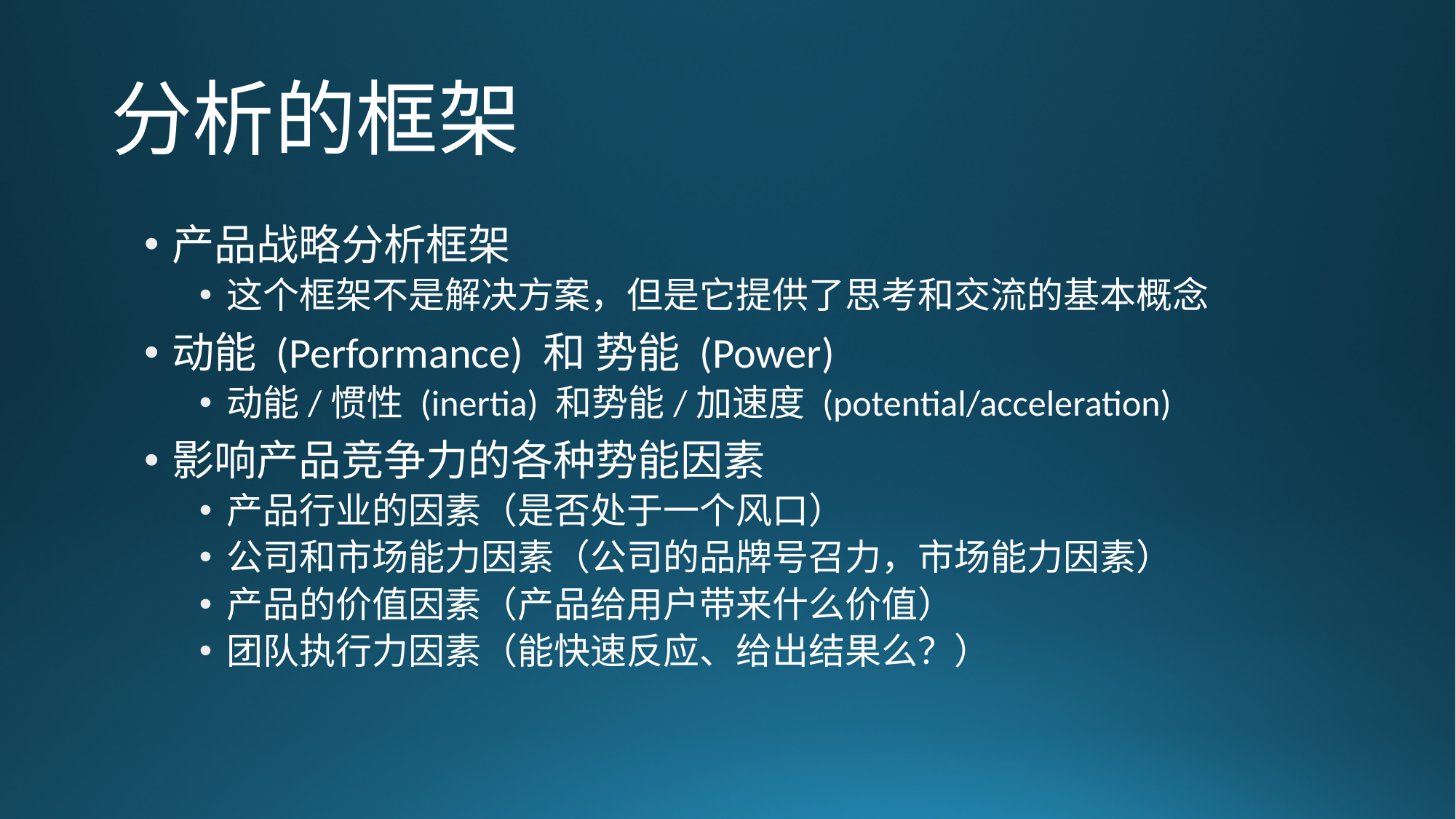

# 分析的框架
产品战略分析框架
这个框架不是解决方案，但是它提供了思考和交流的基本概念
动能 (Performance) 和 势能 (Power)
动能/惯性 (inertia) 和势能/加速度 (potential/acceleration)
影响产品竞争力的各种势能因素
产品行业的因素（是否处于一个风口）
公司和市场能力因素（公司的品牌号召力，市场能力因素）
产品的价值因素（产品给用户带来什么价值）
团队执行力因素（能快速反应、给出结果么？）